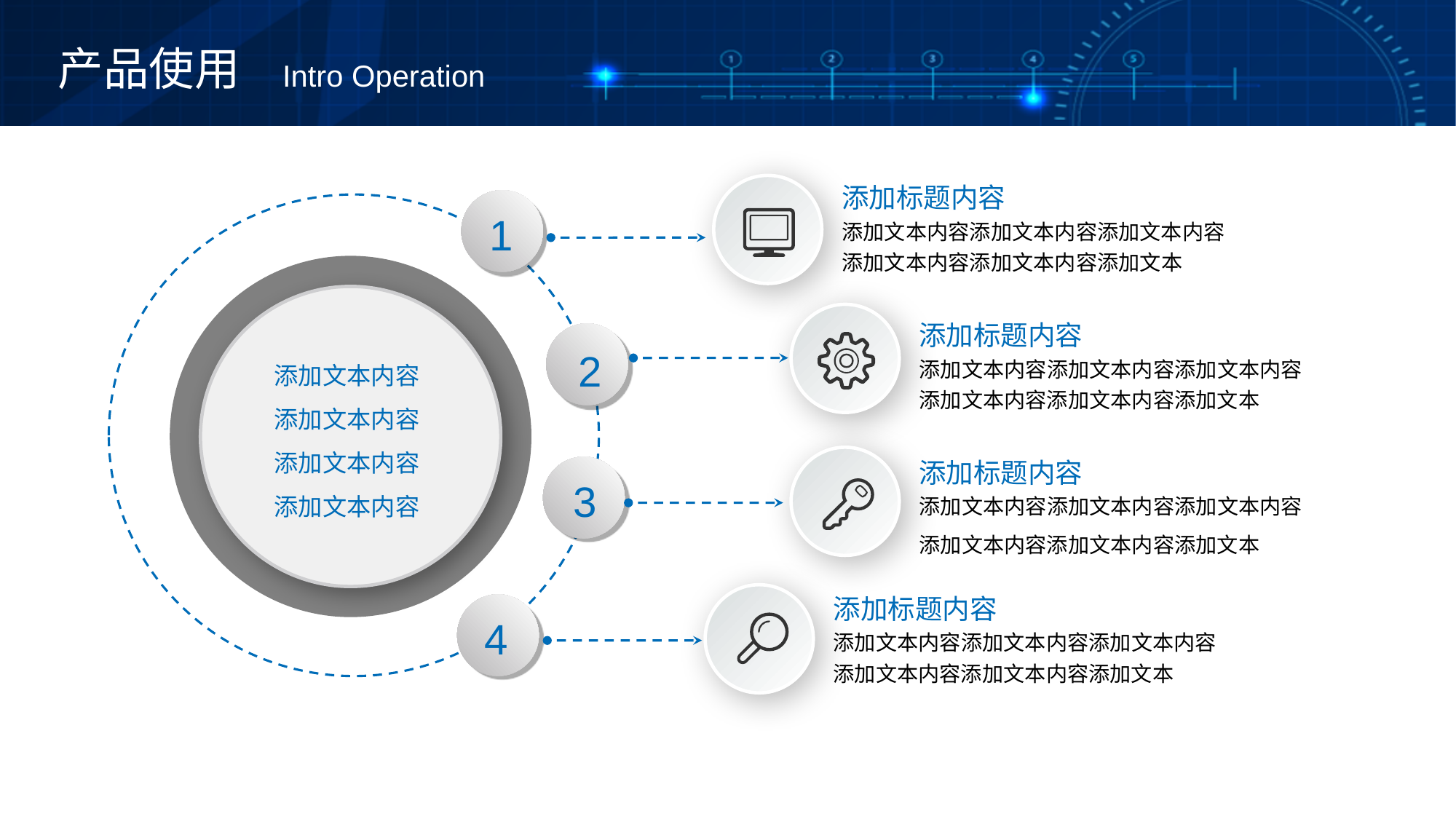

产品使用
 Intro Operation
添加标题内容
添加文本内容添加文本内容添加文本内容
添加文本内容添加文本内容添加文本

1

100%

添加标题内容
添加文本内容添加文本内容添加文本内容
添加文本内容添加文本内容添加文本

2
添加文本内容添加文本内容添加文本内容添加文本内容

添加标题内容
添加文本内容添加文本内容添加文本内容
添加文本内容添加文本内容添加文本

3

添加标题内容
添加文本内容添加文本内容添加文本内容
添加文本内容添加文本内容添加文本

4